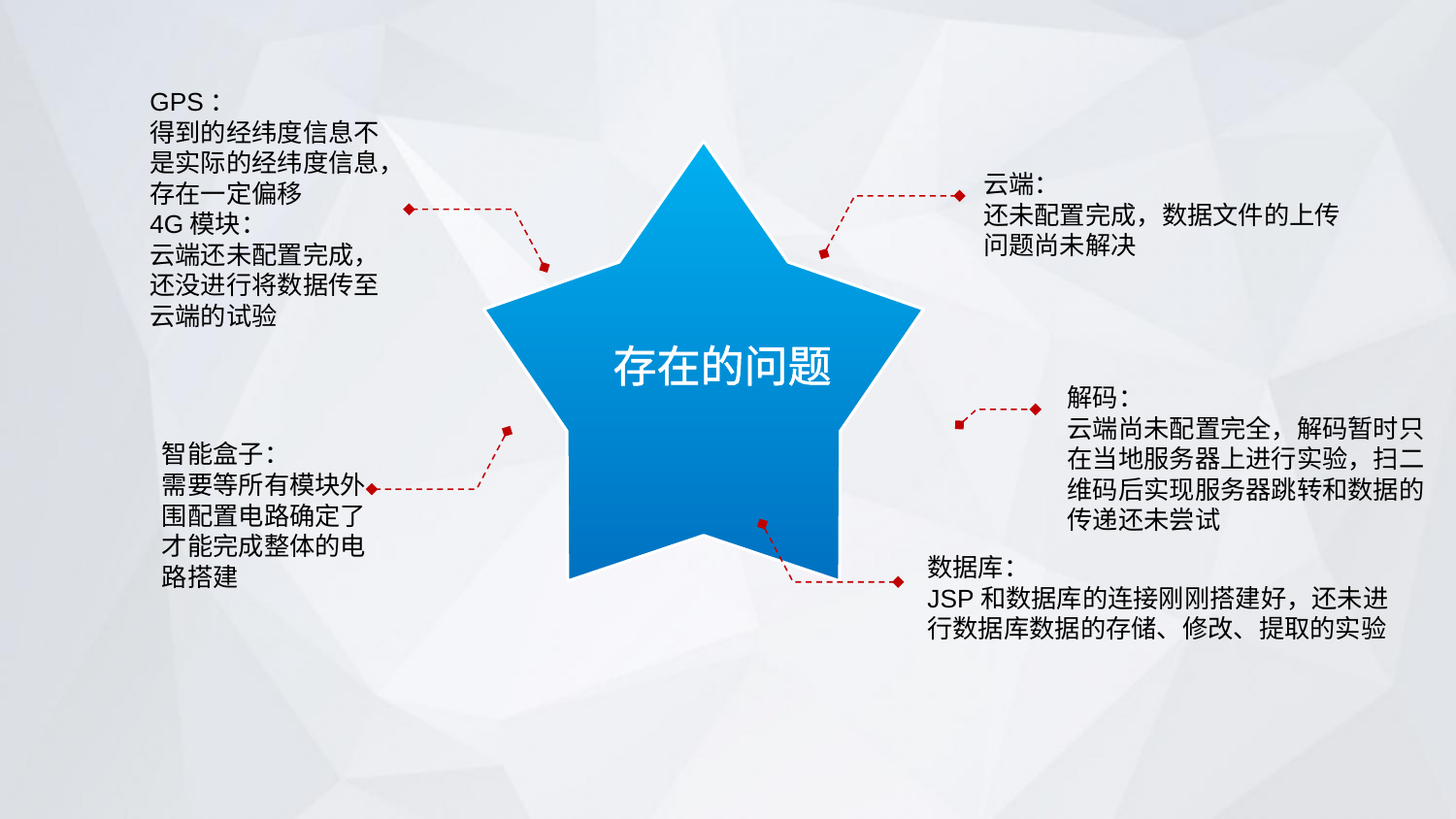

GPS：
得到的经纬度信息不是实际的经纬度信息，存在一定偏移
4G模块：
云端还未配置完成，还没进行将数据传至云端的试验

云端：
还未配置完成，数据文件的上传问题尚未解决

存在的问题
解码：
云端尚未配置完全，解码暂时只
在当地服务器上进行实验，扫二
维码后实现服务器跳转和数据的
传递还未尝试

智能盒子：
需要等所有模块外围配置电路确定了才能完成整体的电路搭建

数据库：
JSP和数据库的连接刚刚搭建好，还未进行数据库数据的存储、修改、提取的实验